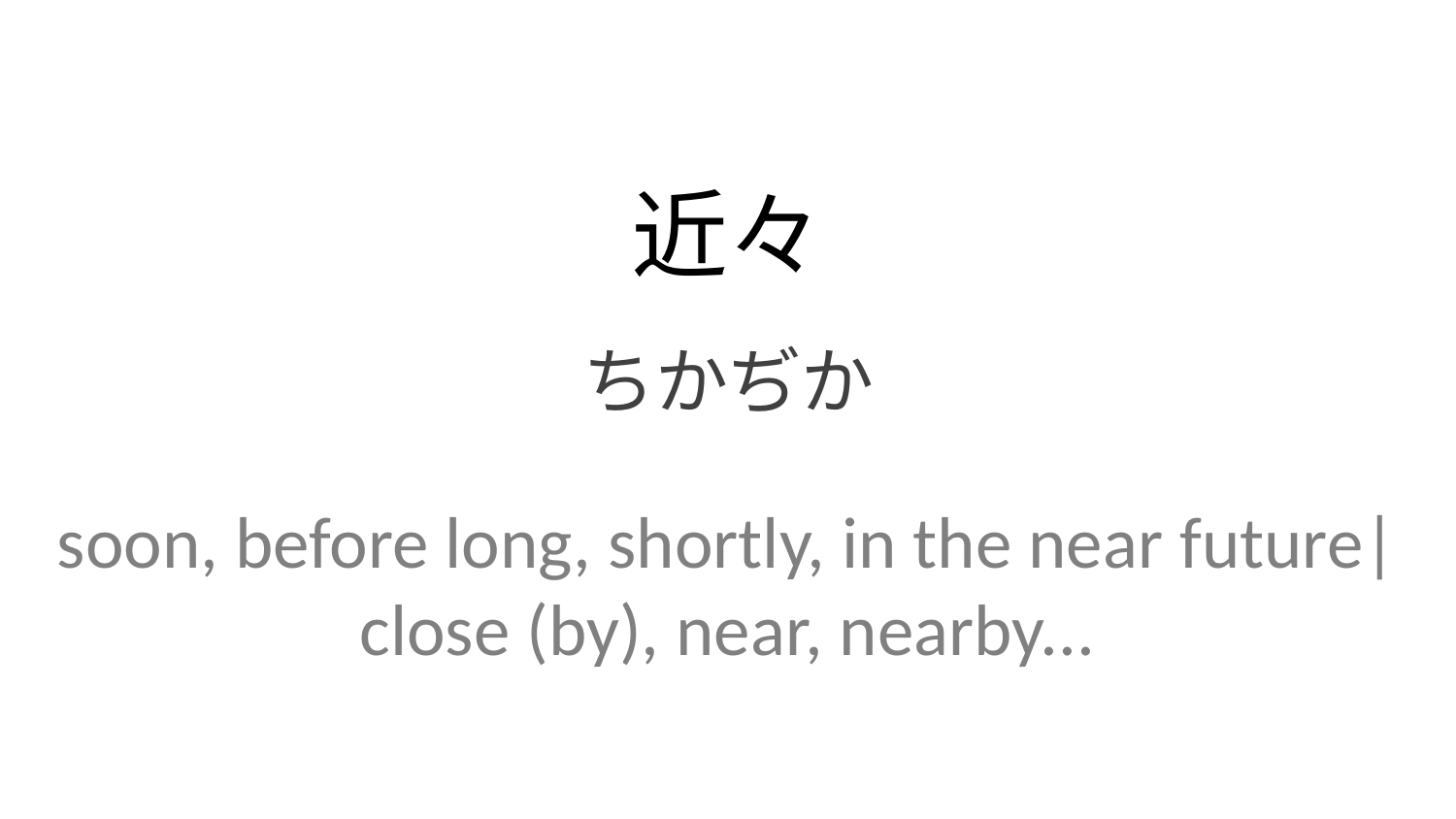

近々

ちかぢか
soon, before long, shortly, in the near future| close (by), near, nearby...